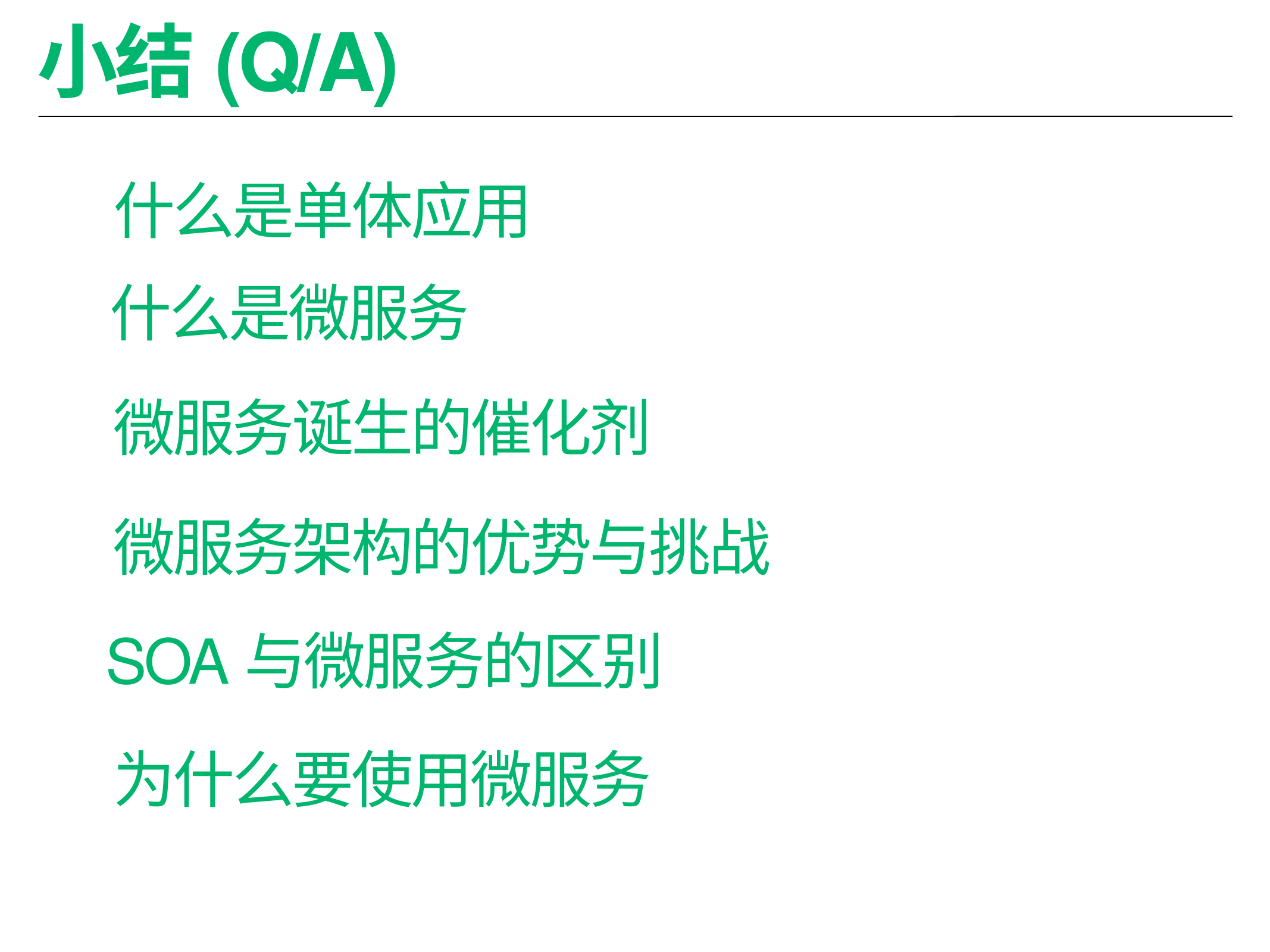

# 小结(Q/A)
什么是单体应用
什么是微服务
微服务诞生的催化剂
微服务架构的优势与挑战
SOA与微服务的区别
为什么要使用微服务
91